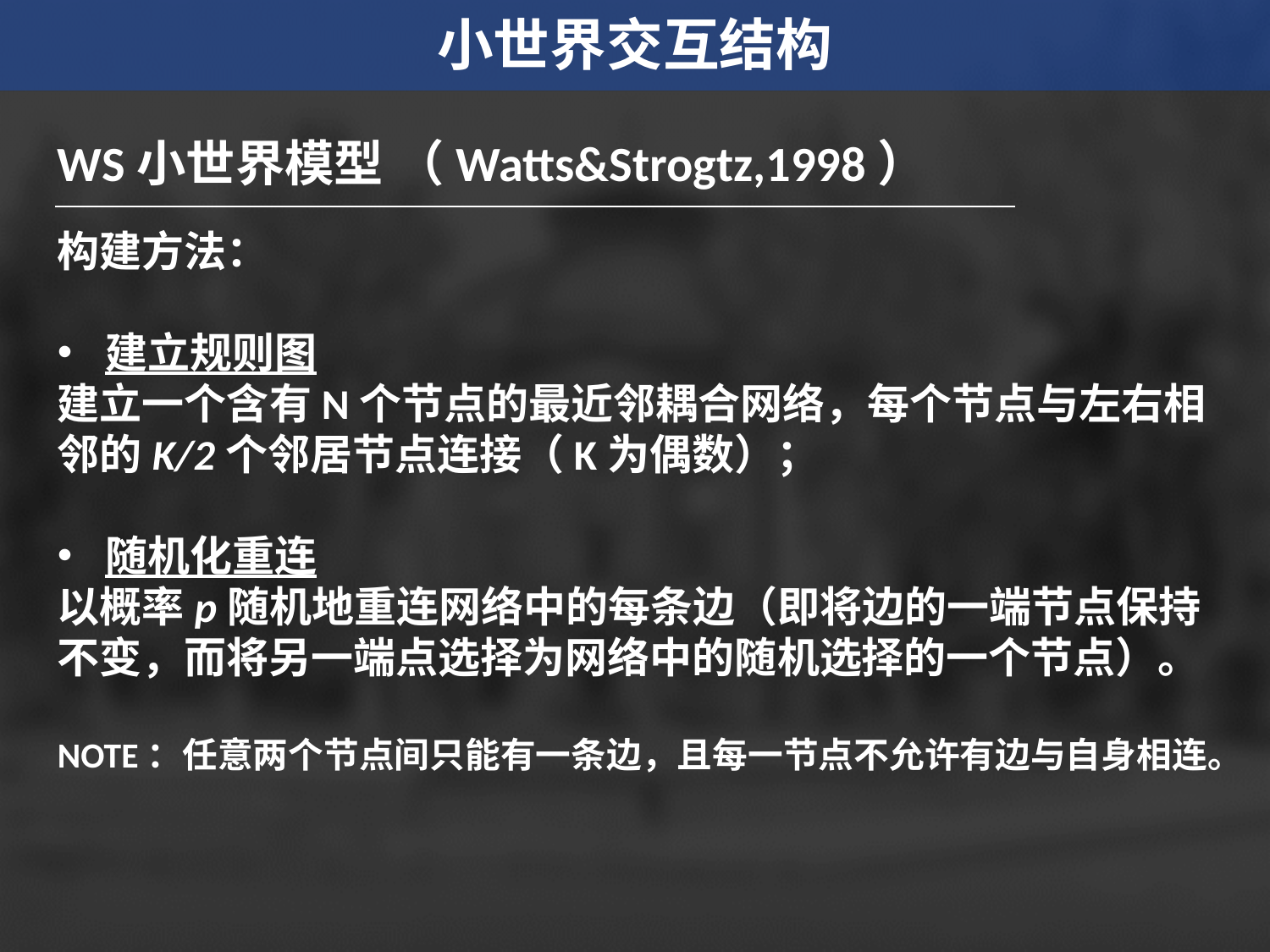

小世界交互结构

WS小世界模型 （Watts&Strogtz,1998）
构建方法：

建立规则图
建立一个含有N个节点的最近邻耦合网络，每个节点与左右相邻的K/2个邻居节点连接（K为偶数）；

随机化重连
以概率p随机地重连网络中的每条边（即将边的一端节点保持不变，而将另一端点选择为网络中的随机选择的一个节点）。

NOTE：任意两个节点间只能有一条边，且每一节点不允许有边与自身相连。